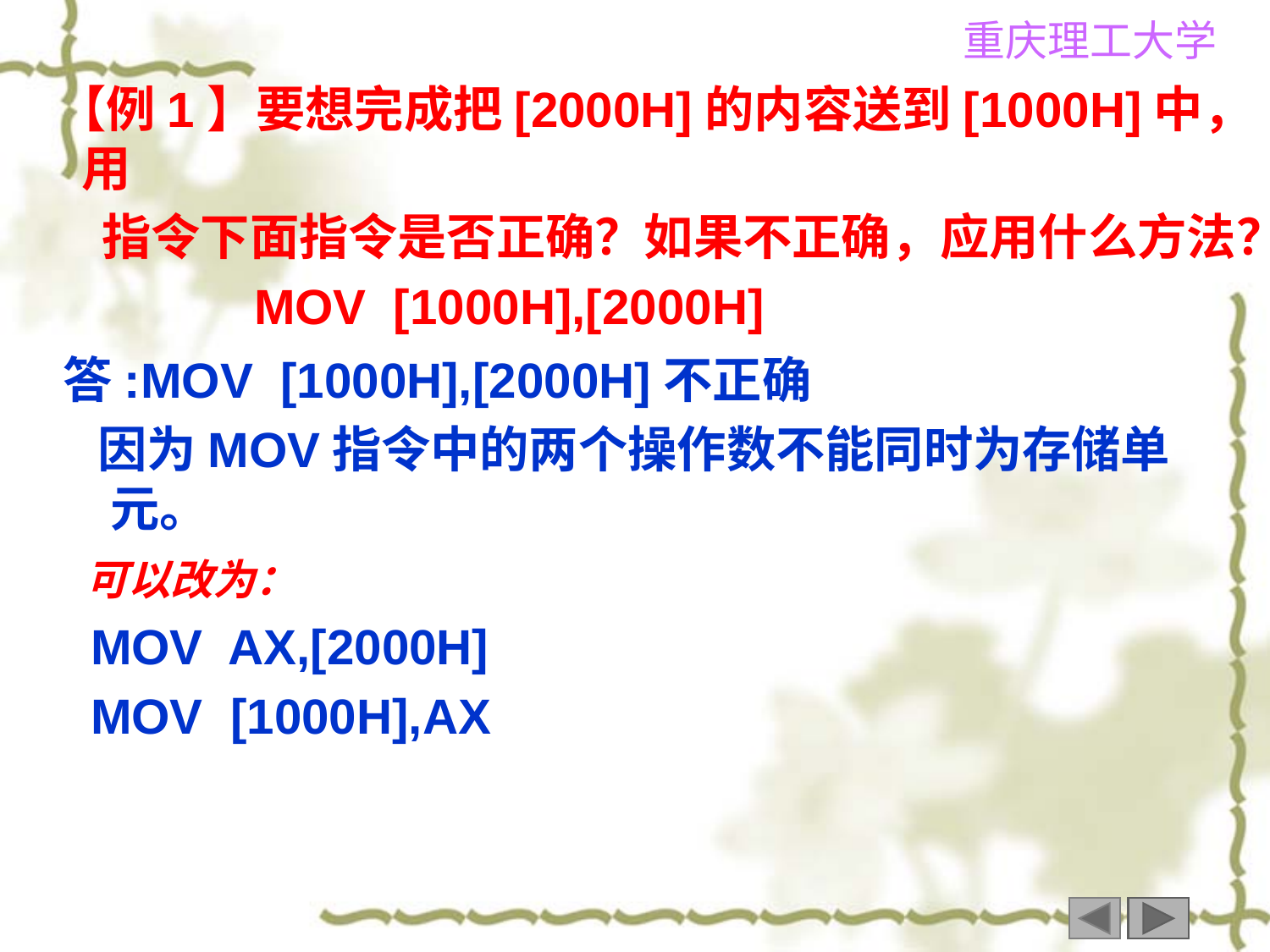

【例1】要想完成把[2000H]的内容送到[1000H]中，用
     指令下面指令是否正确？如果不正确，应用什么方法？
                MOV  [1000H],[2000H]
答:MOV  [1000H],[2000H]不正确
  因为MOV指令中的两个操作数不能同时为存储单元。
 可以改为：
  MOV  AX,[2000H]
  MOV  [1000H],AX